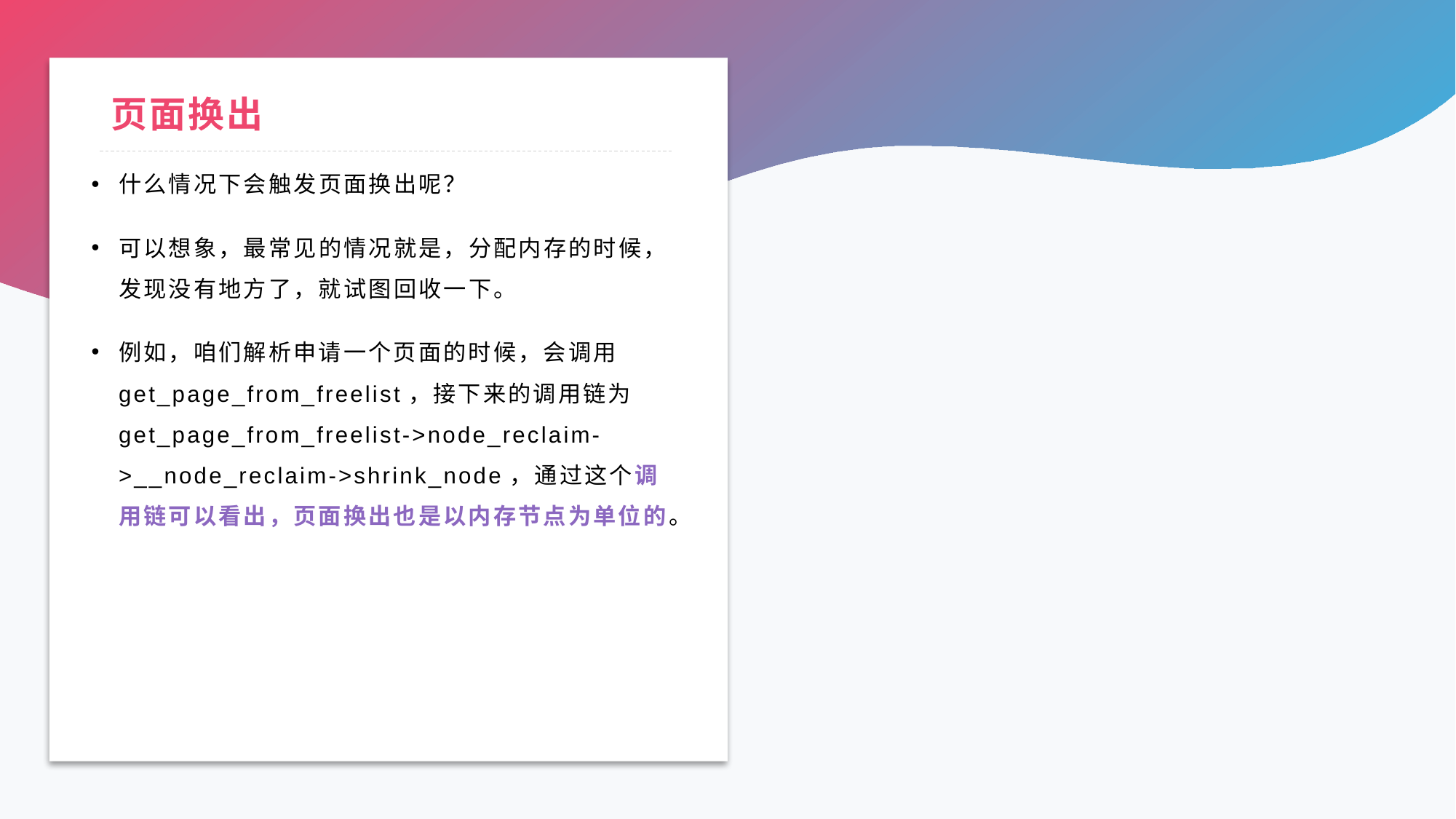

# 页面换出
什么情况下会触发页面换出呢？
可以想象，最常见的情况就是，分配内存的时候，发现没有地方了，就试图回收一下。
例如，咱们解析申请一个页面的时候，会调用 get_page_from_freelist，接下来的调用链为 get_page_from_freelist->node_reclaim->__node_reclaim->shrink_node，通过这个调用链可以看出，页面换出也是以内存节点为单位的。